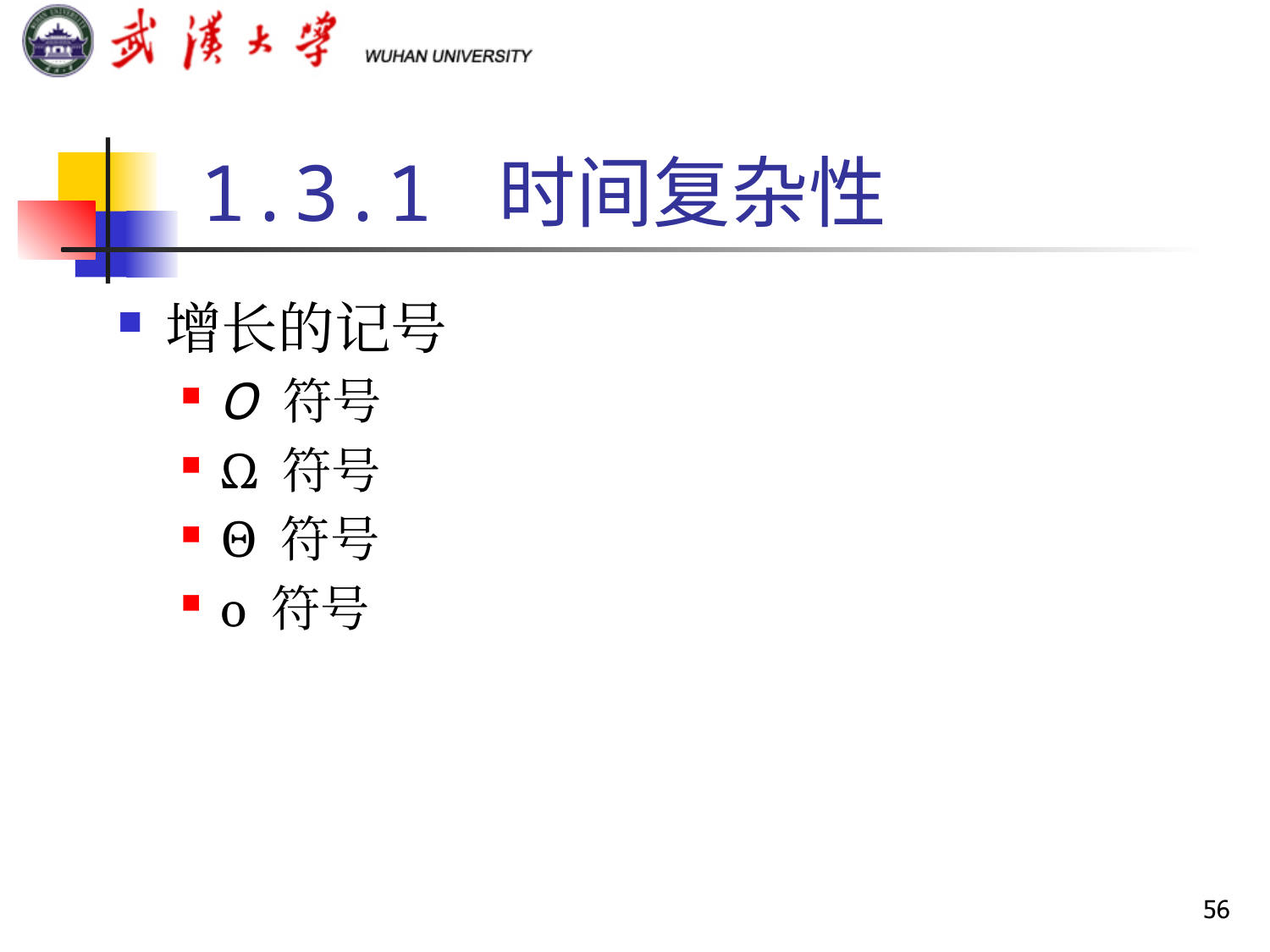

1.3.1 时间复杂性
增长的记号
O 符号
Ω 符号
Θ 符号
o 符号
56